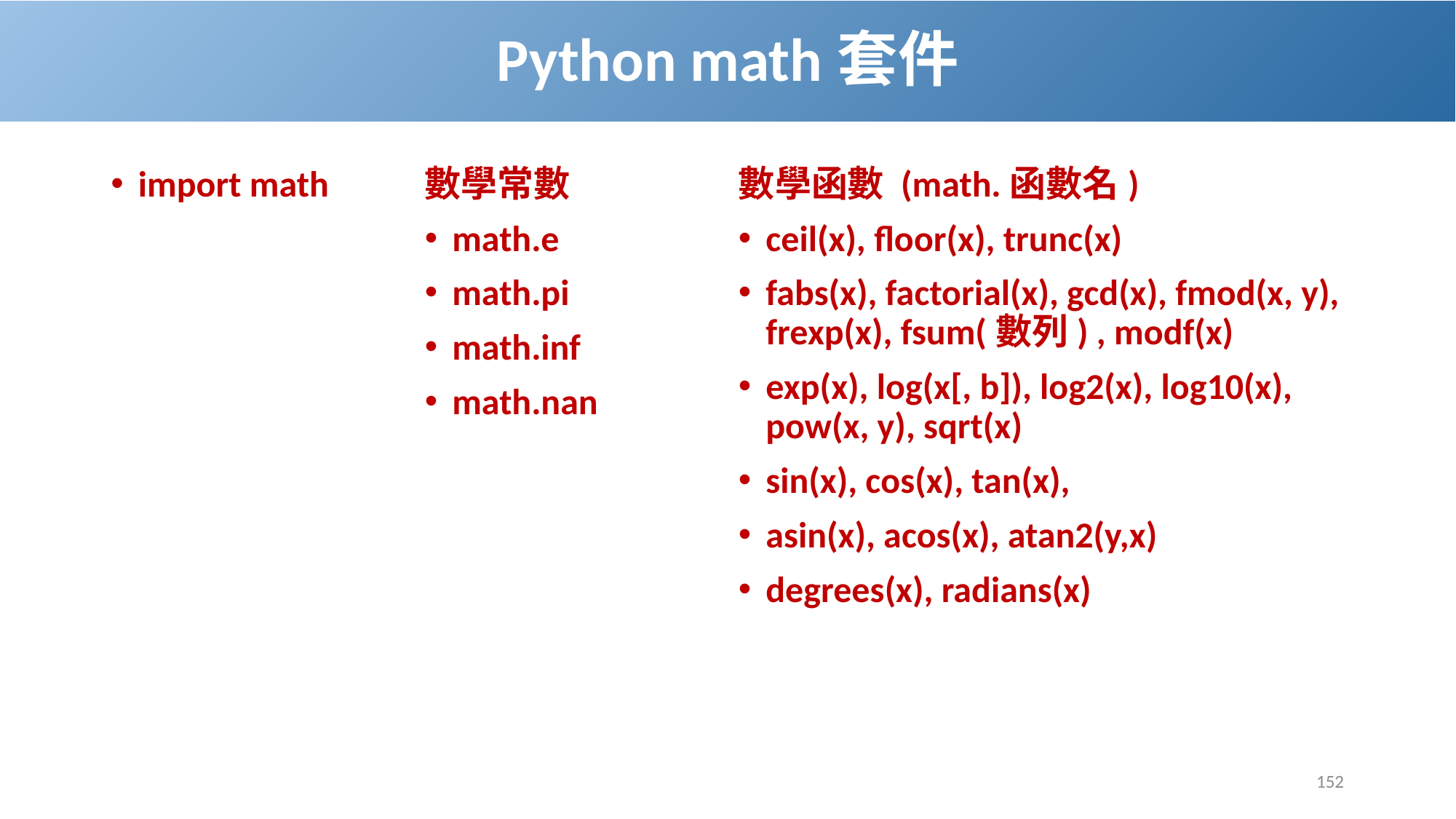

# Python math套件
數學常數
math.e
math.pi
math.inf
math.nan
數學函數 (math.函數名)
ceil(x), floor(x), trunc(x)
fabs(x), factorial(x), gcd(x), fmod(x, y), frexp(x), fsum(數列) , modf(x)
exp(x), log(x[, b]), log2(x), log10(x), pow(x, y), sqrt(x)
sin(x), cos(x), tan(x),
asin(x), acos(x), atan2(y,x)
degrees(x), radians(x)
import math
152